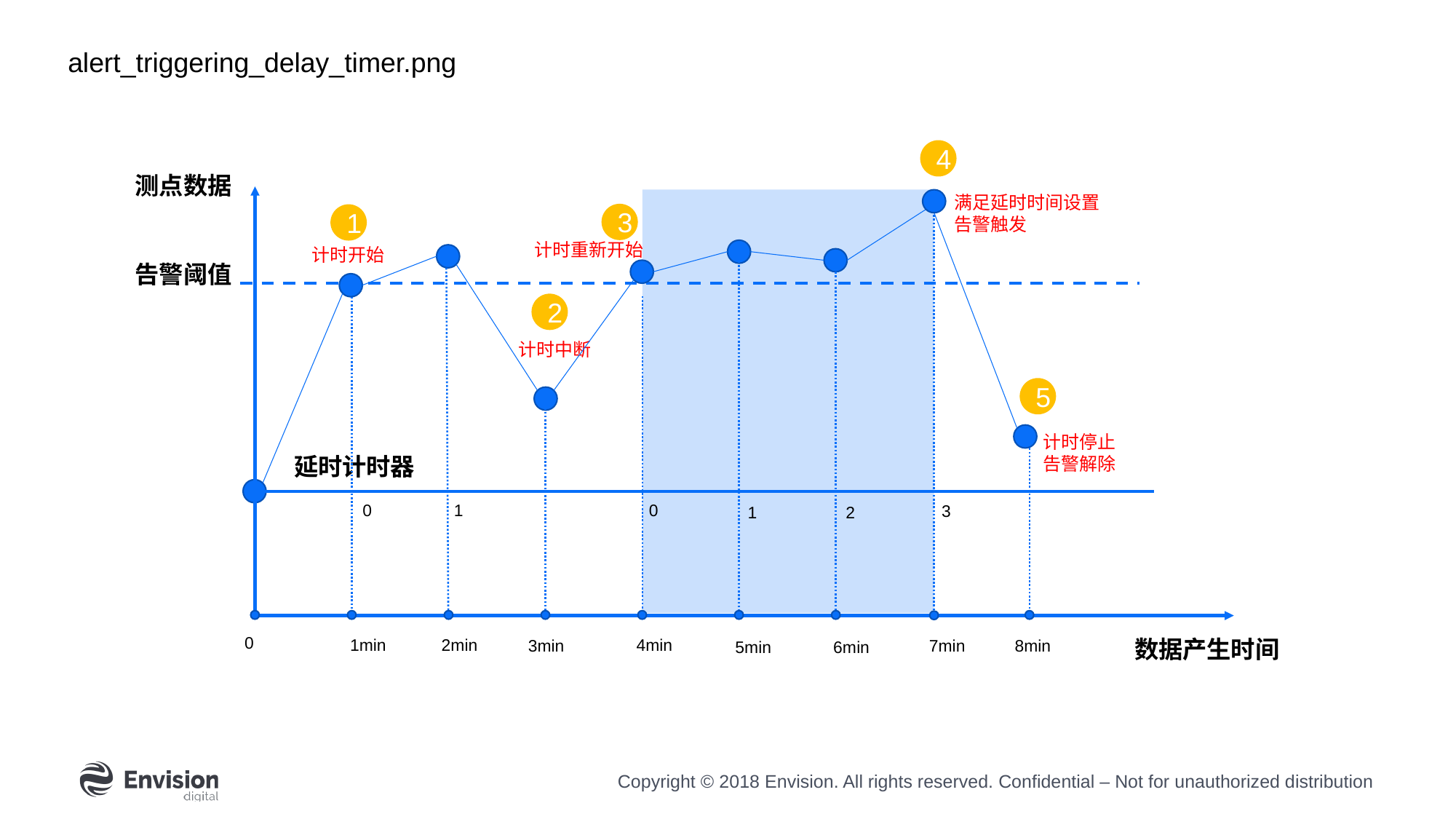

alert_triggering_delay_timer.png
4
测点数据
满足延时时间设置
告警触发

3
1
计时重新开始
计时开始

告警阈值

2
计时中断
5

计时停止
告警解除
延时计时器

0
1
0
3
2
1

0
1min
2min
4min
数据产生时间
7min
8min
3min
6min
5min